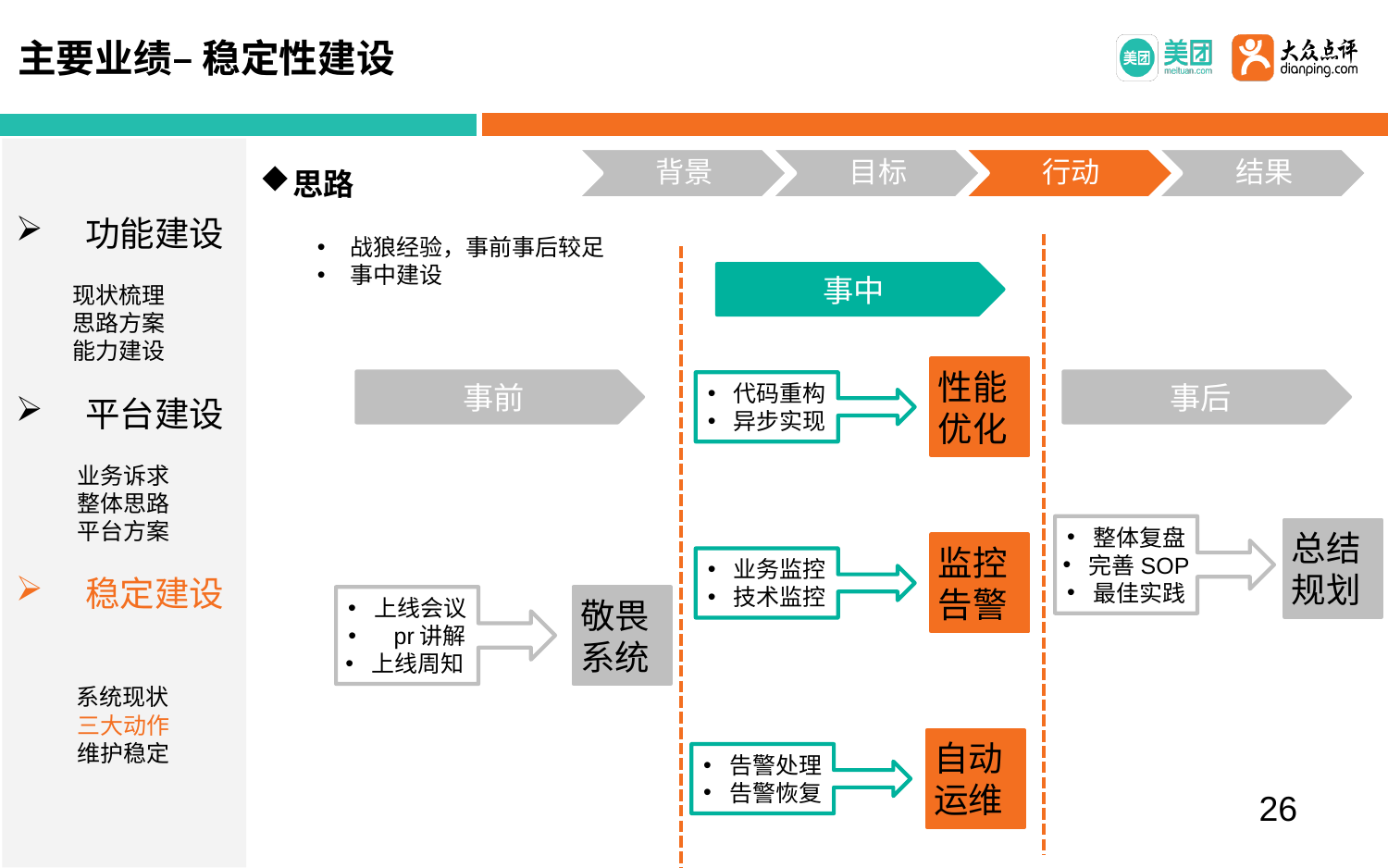

主要业绩– 稳定性建设
功能建设

          现状梳理
          思路方案
          能力建设

平台建设

           业务诉求
           整体思路
           平台方案

稳定建设

         系统现状
           三大动作
           维护稳定

背景
目标
行动
结果
思路
战狼经验，事前事后较足
事中建设

事中
性能优化
事前
事后
代码重构
异步实现
整体复盘
完善SOP
最佳实践
总结规划
监控告警
业务监控
技术监控
上线会议
   pr讲解
上线周知
敬畏
系统
自动运维
告警处理
告警恢复
26